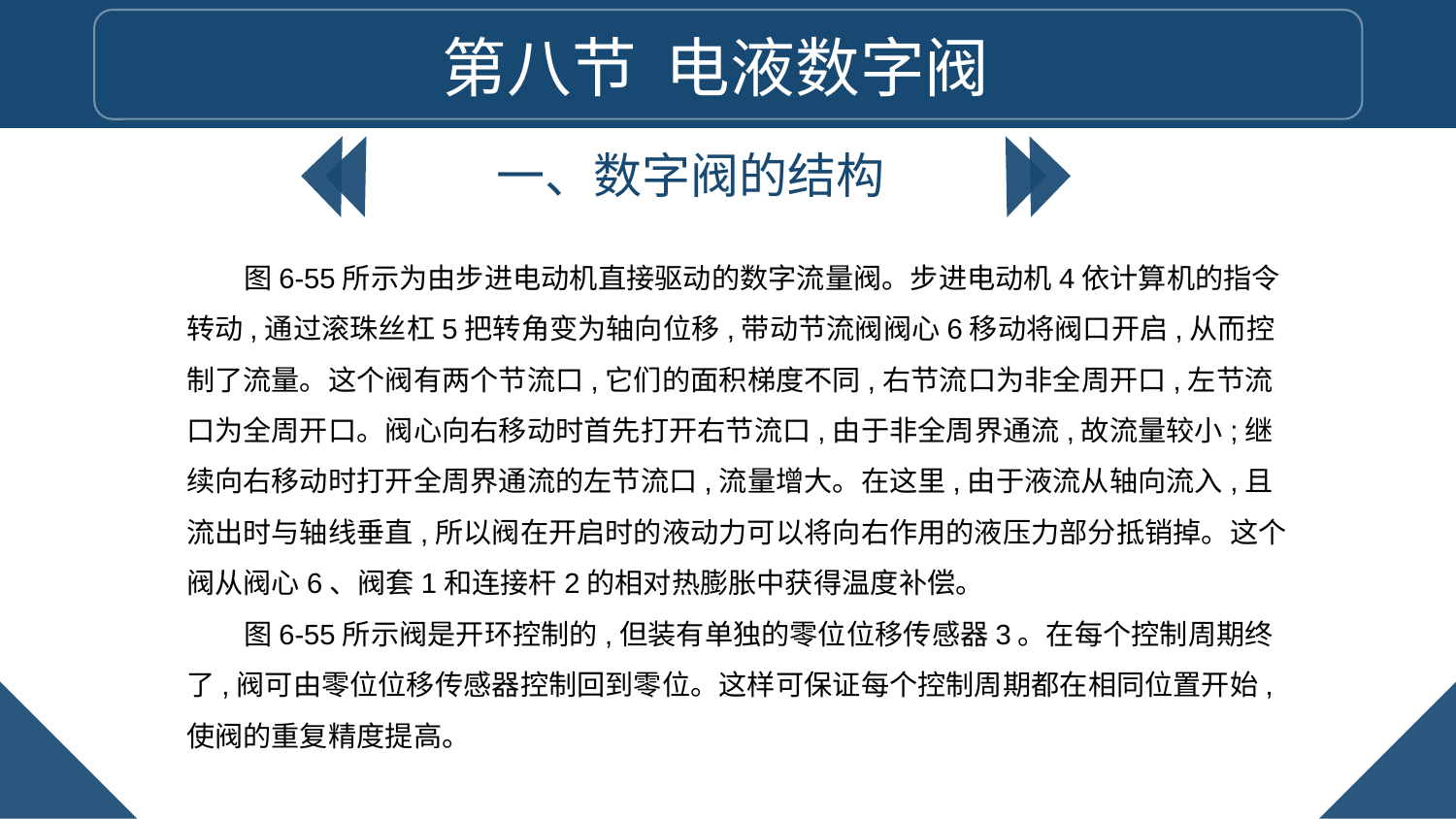

第八节  电液数字阀
一、数字阀的结构

图6-55所示为由步进电动机直接驱动的数字流量阀。步进电动机4依计算机的指令转动,通过滚珠丝杠5把转角变为轴向位移,带动节流阀阀心6移动将阀口开启,从而控制了流量。这个阀有两个节流口,它们的面积梯度不同,右节流口为非全周开口,左节流口为全周开口。阀心向右移动时首先打开右节流口,由于非全周界通流,故流量较小;继续向右移动时打开全周界通流的左节流口,流量增大。在这里,由于液流从轴向流入,且流出时与轴线垂直,所以阀在开启时的液动力可以将向右作用的液压力部分抵销掉。这个阀从阀心6、阀套1和连接杆2的相对热膨胀中获得温度补偿。
图6-55所示阀是开环控制的,但装有单独的零位位移传感器3。在每个控制周期终了,阀可由零位位移传感器控制回到零位。这样可保证每个控制周期都在相同位置开始,使阀的重复精度提高。